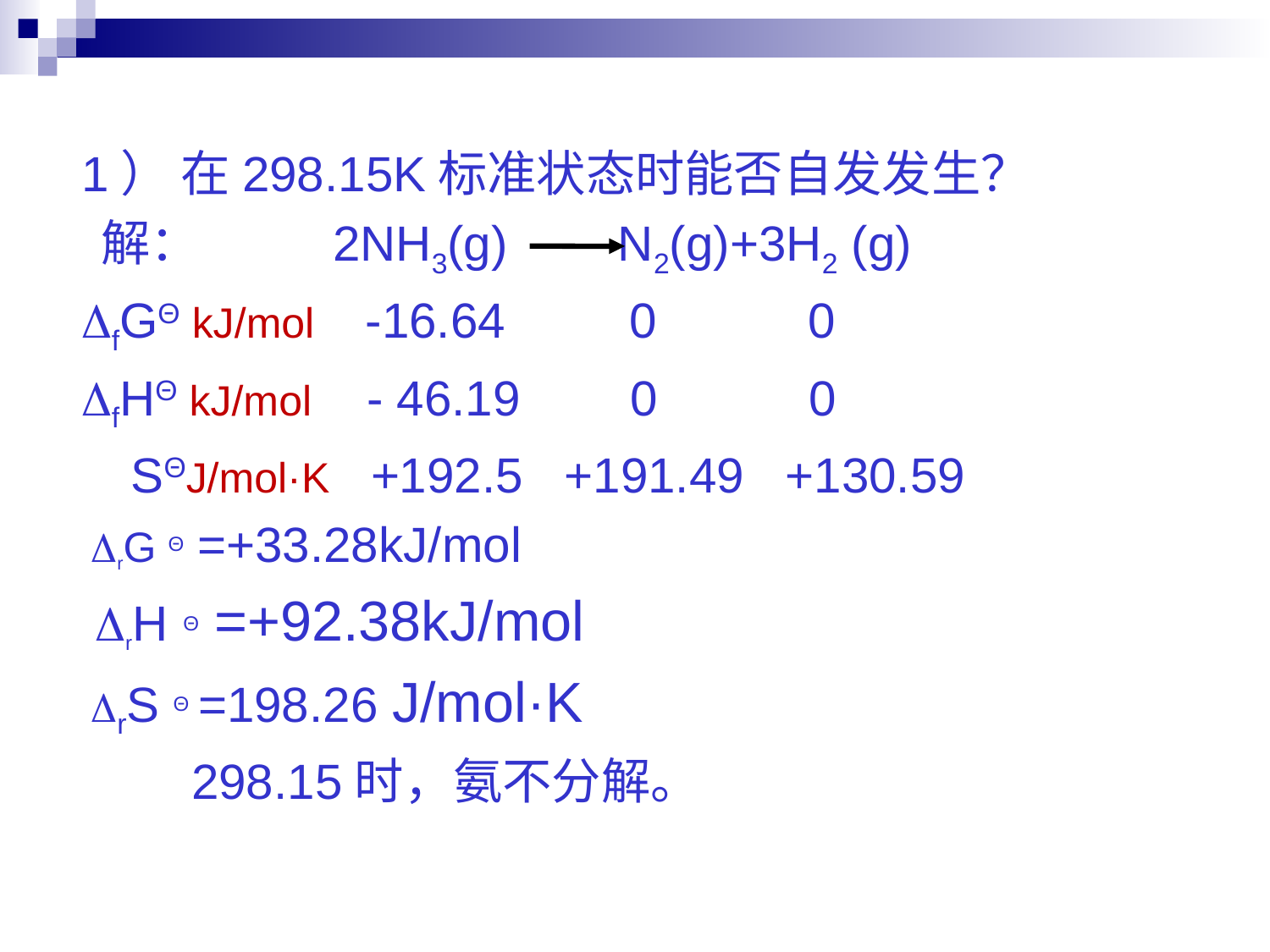

1） 在298.15K标准状态时能否自发发生？
  解：           2NH3(g)        N2(g)+3H2 (g)
 ΔfGΘ kJ/mol    -16.64         0           0
 ΔfHΘ kJ/mol    - 46.19        0           0
SΘJ/mol·K   +192.5   +191.49   +130.59
  ΔrG Θ =+33.28kJ/mol
  ΔrH Θ =+92.38kJ/mol
  ΔrS Θ =198.26 J/mol·K
         298.15时，氨不分解。